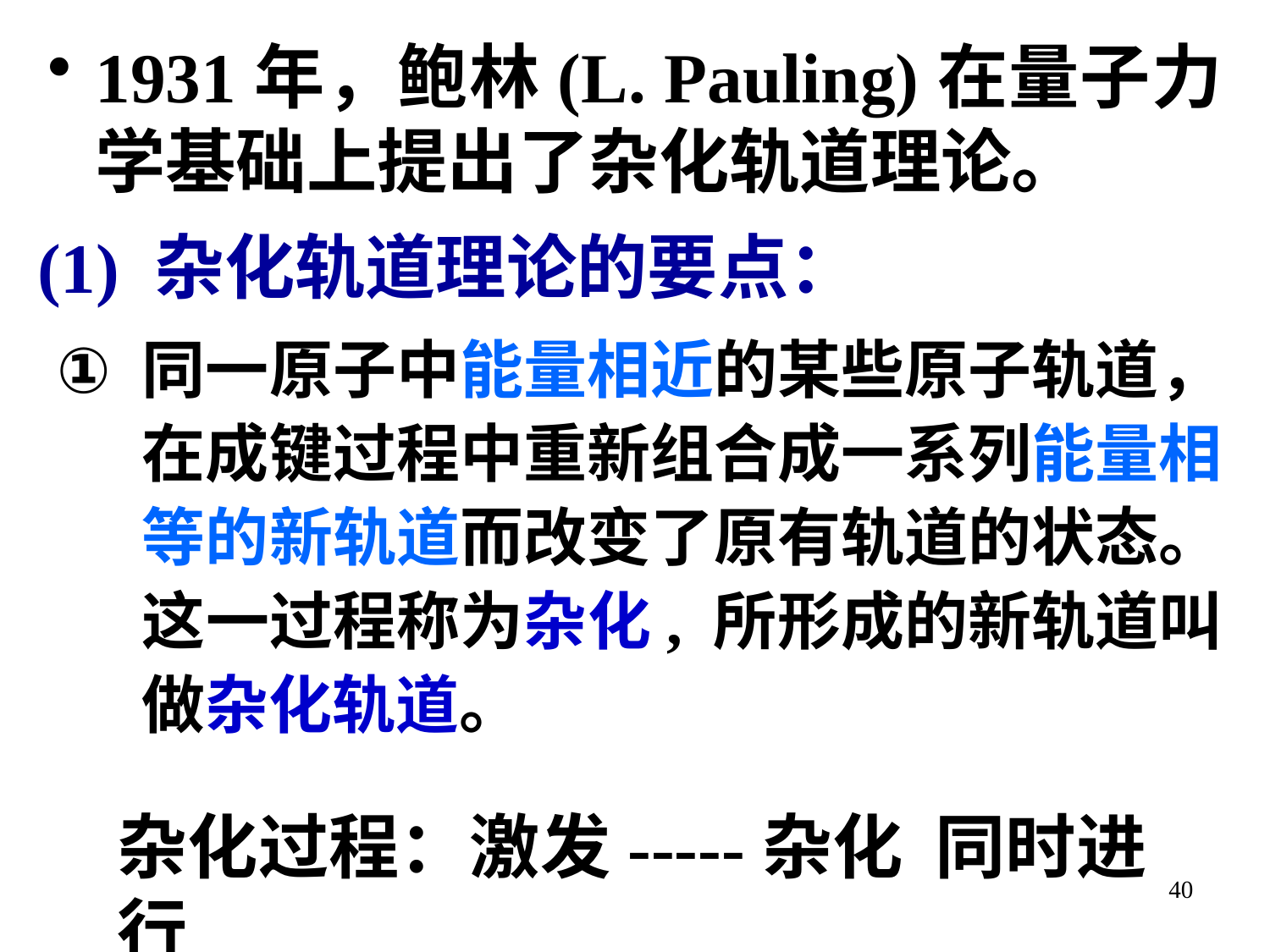

1931年，鲍林(L. Pauling)在量子力学基础上提出了杂化轨道理论。
(1) 杂化轨道理论的要点：
同一原子中能量相近的某些原子轨道，在成键过程中重新组合成一系列能量相等的新轨道而改变了原有轨道的状态。这一过程称为杂化, 所形成的新轨道叫做杂化轨道。
杂化过程：激发-----杂化  同时进行
40